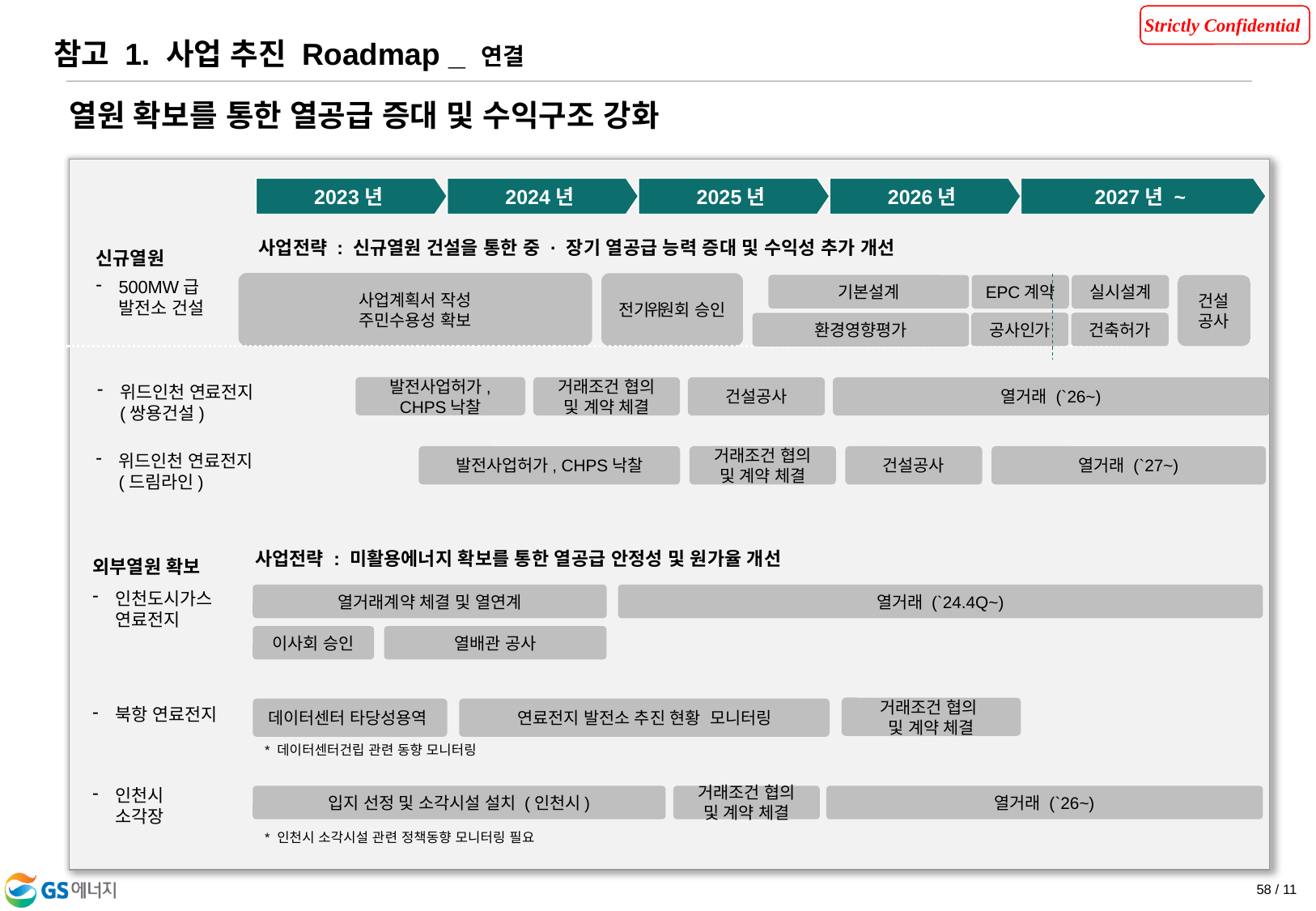

참고 1. 사업 추진 Roadmap _ 연결
열원 확보를 통한 열공급 증대 및 수익구조 강화

2023년
2024년
2025년
2026년
2027년 ~
신규열원
사업전략 : 신규열원 건설을 통한 중 · 장기 열공급 능력 증대 및 수익성 추가 개선
500MW급 발전소 건설
사업계획서 작성
주민수용성 확보
전기위원회 승인
기본설계
건설공사
EPC계약
실시설계
공사인가
건축허가
환경영향평가
위드인천 연료전지
(쌍용건설)
발전사업허가, CHPS낙찰
거래조건 협의
및 계약 체결
건설공사
열거래 (`26~)
위드인천 연료전지
(드림라인)
발전사업허가, CHPS낙찰
거래조건 협의
및 계약 체결
건설공사
열거래 (`27~)
외부열원 확보
사업전략 : 미활용에너지 확보를 통한 열공급 안정성 및 원가율 개선
인천도시가스
연료전지
열거래계약 체결 및 열연계
열거래 (`24.4Q~)
이사회 승인
열배관 공사
북항 연료전지
거래조건 협의
및 계약 체결
데이터센터 타당성용역
연료전지 발전소 추진 현황  모니터링
* 데이터센터건립 관련 동향 모니터링
인천시
소각장
입지 선정 및 소각시설 설치 (인천시)
거래조건 협의
및 계약 체결
열거래 (`26~)
* 인천시 소각시설 관련 정책동향 모니터링 필요